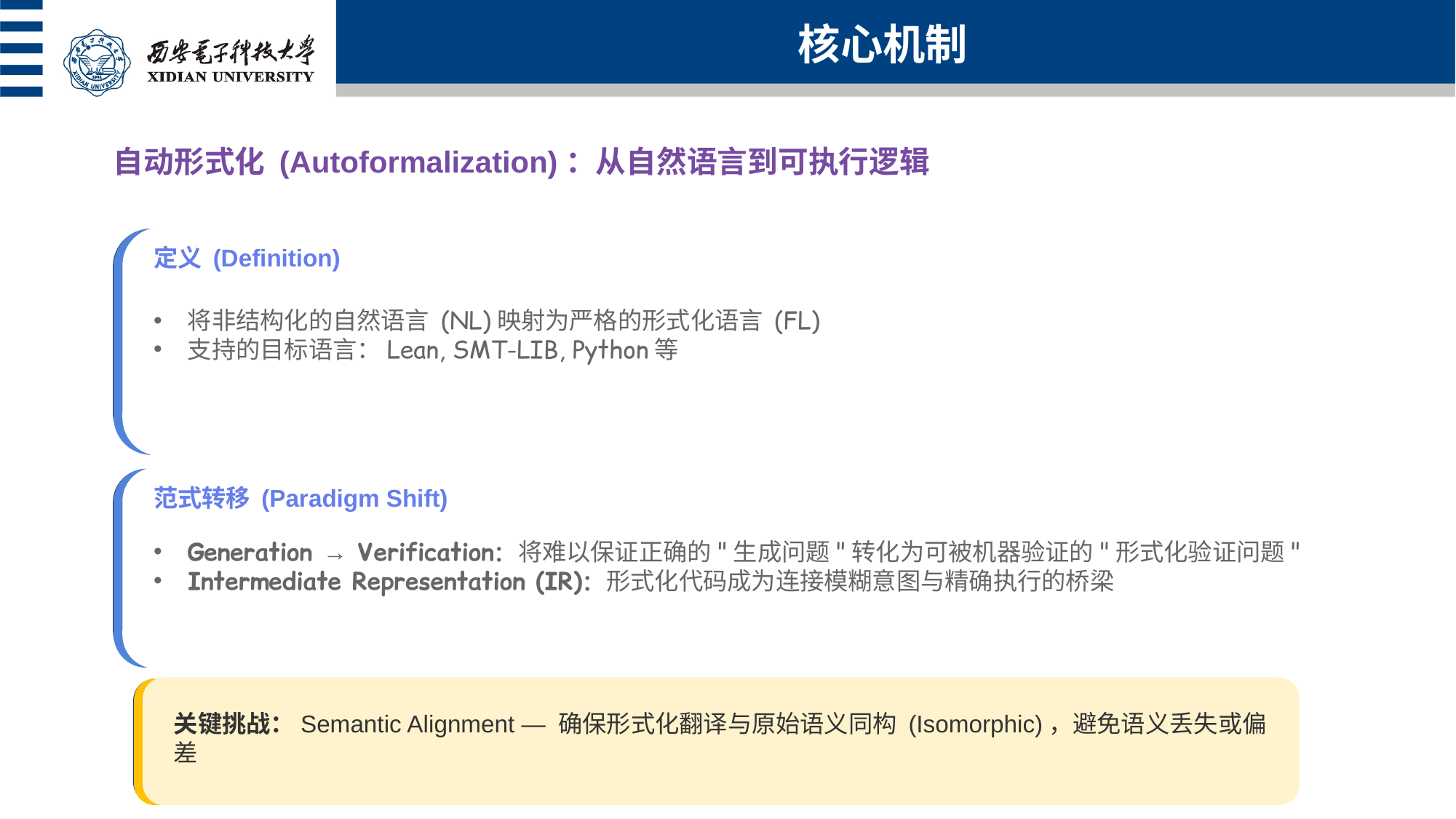

核心机制

自动形式化 (Autoformalization)：从自然语言到可执行逻辑

定义 (Definition)

将非结构化的自然语言 (NL)映射为严格的形式化语言 (FL)
支持的目标语言：Lean, SMT-LIB, Python等

范式转移 (Paradigm Shift)

Generation → Verification: 将难以保证正确的"生成问题"转化为可被机器验证的"形式化验证问题"
Intermediate Representation (IR): 形式化代码成为连接模糊意图与精确执行的桥梁

关键挑战：Semantic Alignment — 确保形式化翻译与原始语义同构 (Isomorphic)，避免语义丢失或偏差